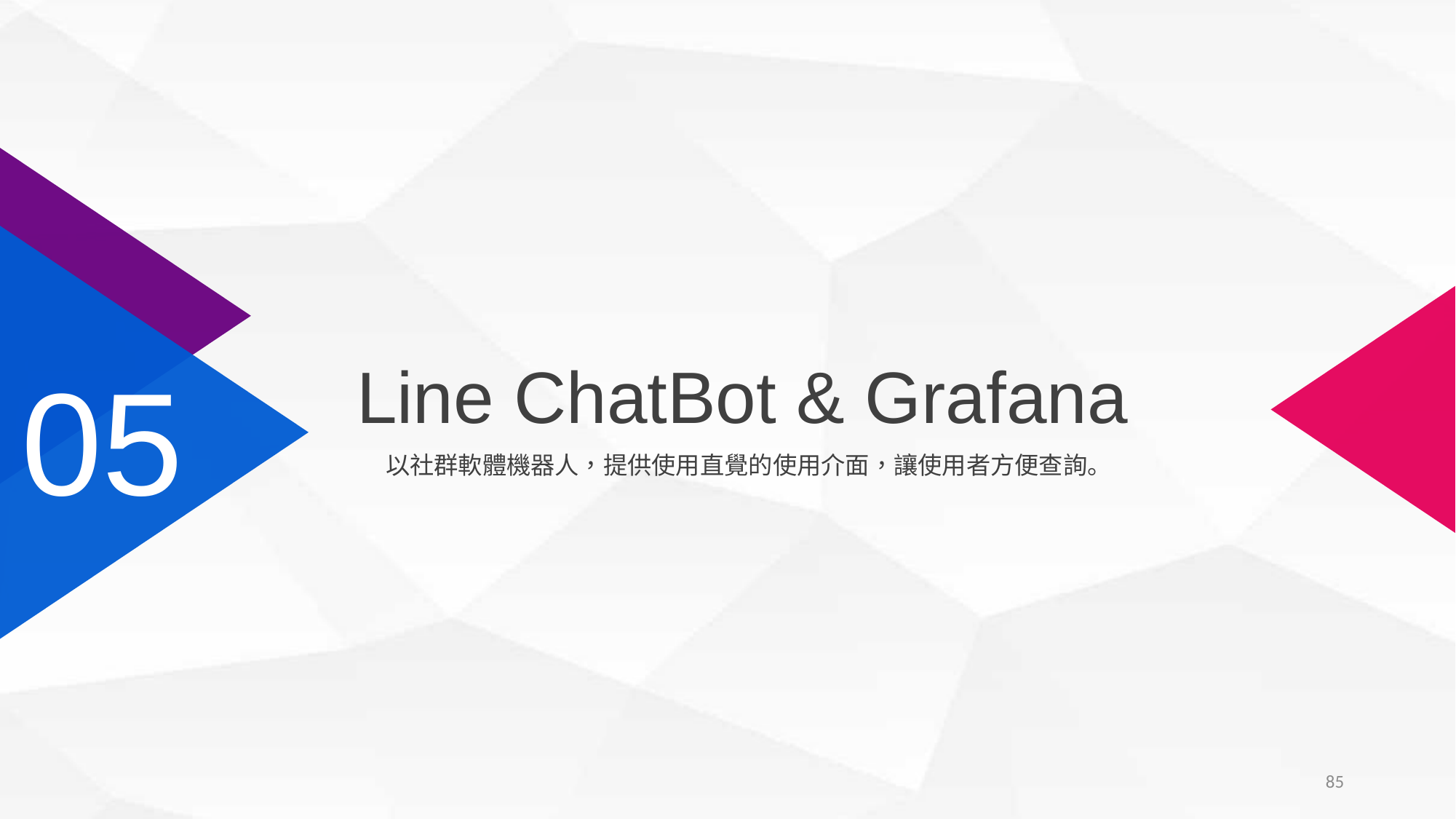

05
Line ChatBot & Grafana
以社群軟體機器人，提供使用直覺的使用介面，讓使用者方便查詢。
85